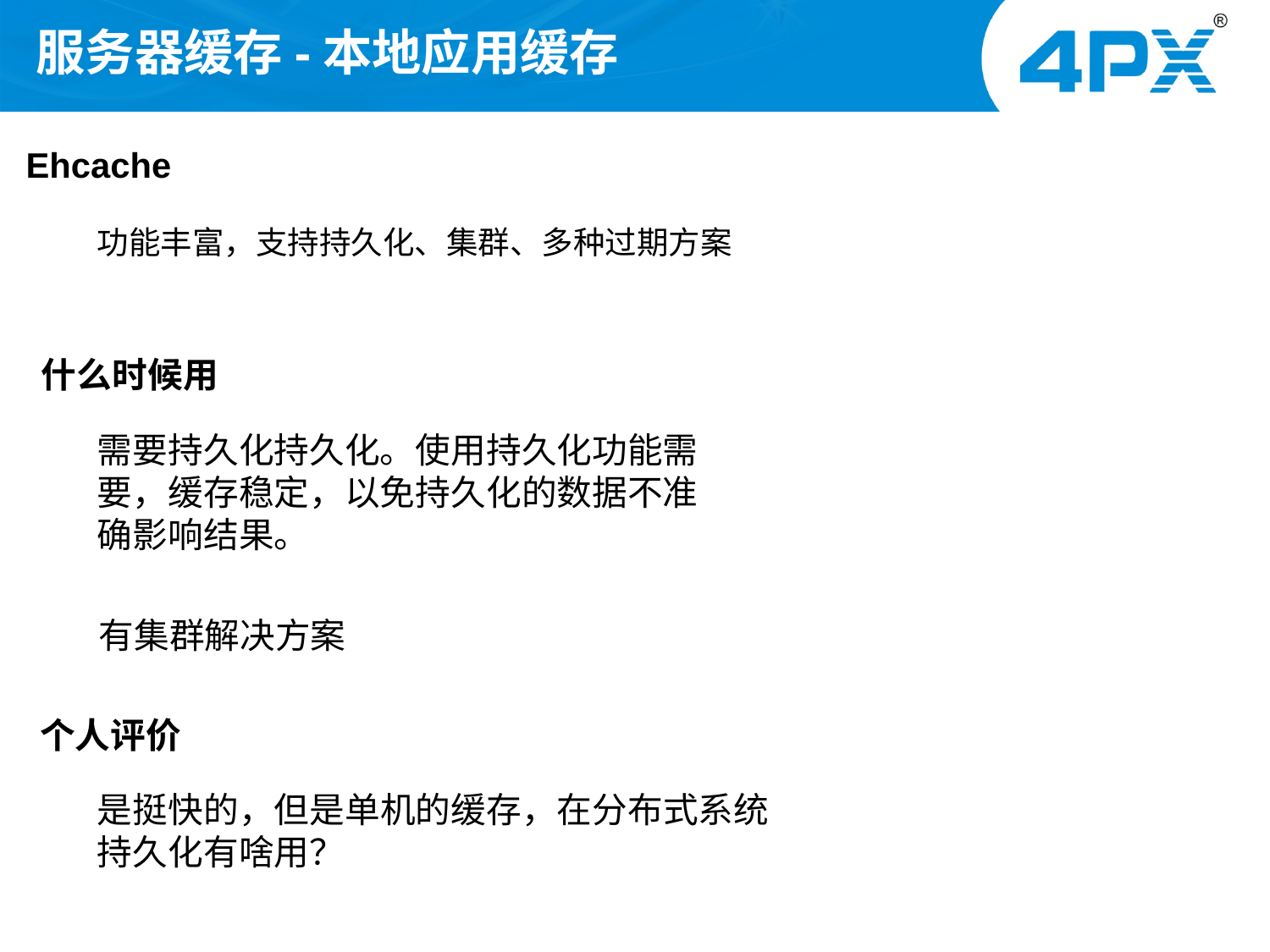

# 服务器缓存-本地应用缓存
Ehcache
功能丰富，支持持久化、集群、多种过期方案
什么时候用
需要持久化持久化。使用持久化功能需要，缓存稳定，以免持久化的数据不准确影响结果。
有集群解决方案
个人评价
是挺快的，但是单机的缓存，在分布式系统持久化有啥用？